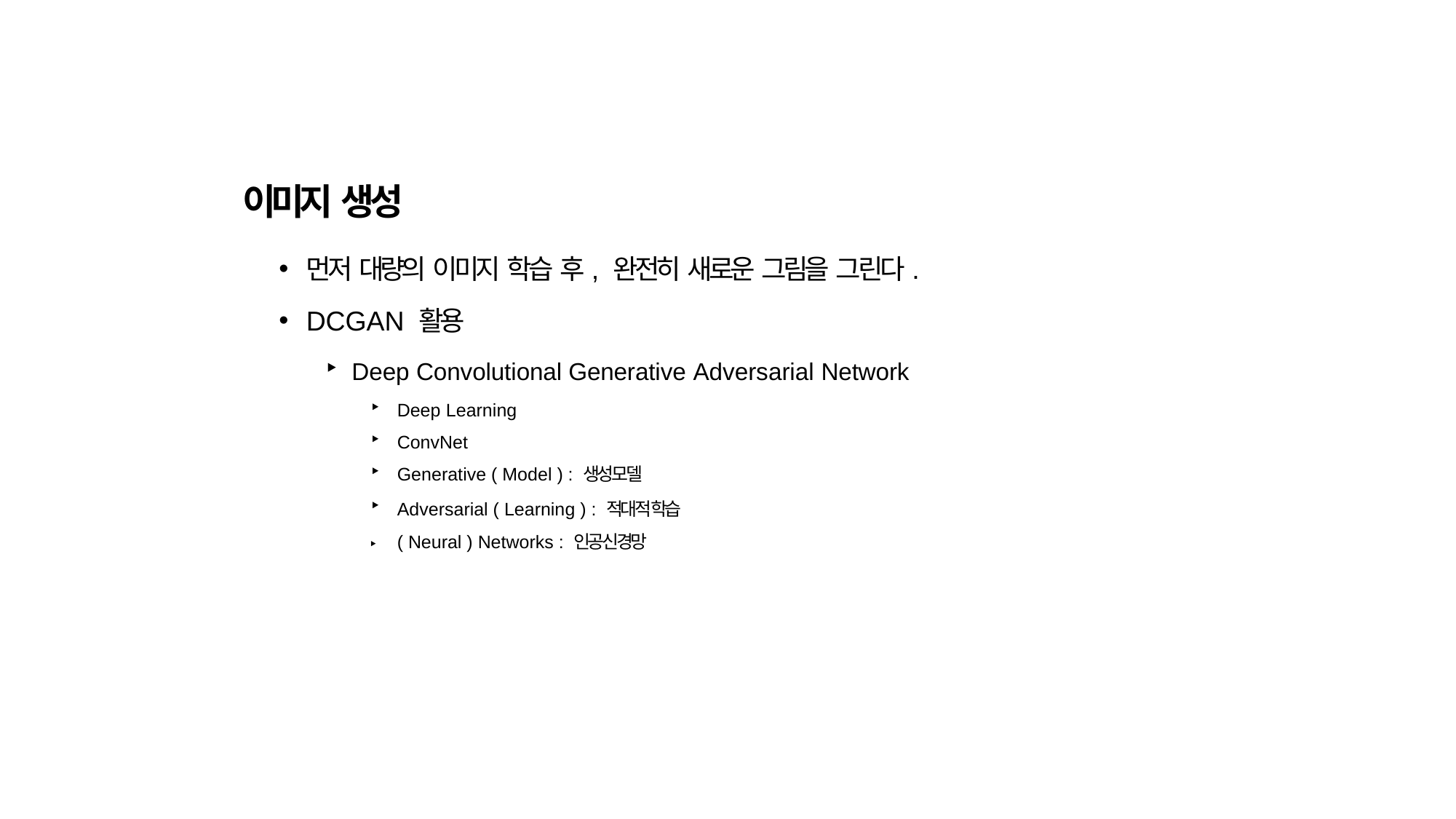

#
이미지 생성
먼저 대량의 이미지 학습 후, 완전히 새로운 그림을 그린다.
DCGAN 활용
Deep Convolutional Generative Adversarial Network
Deep Learning
ConvNet
Generative ( Model ) : 생성모델
Adversarial ( Learning ) : 적대적 학습
( Neural ) Networks : 인공신경망
‣